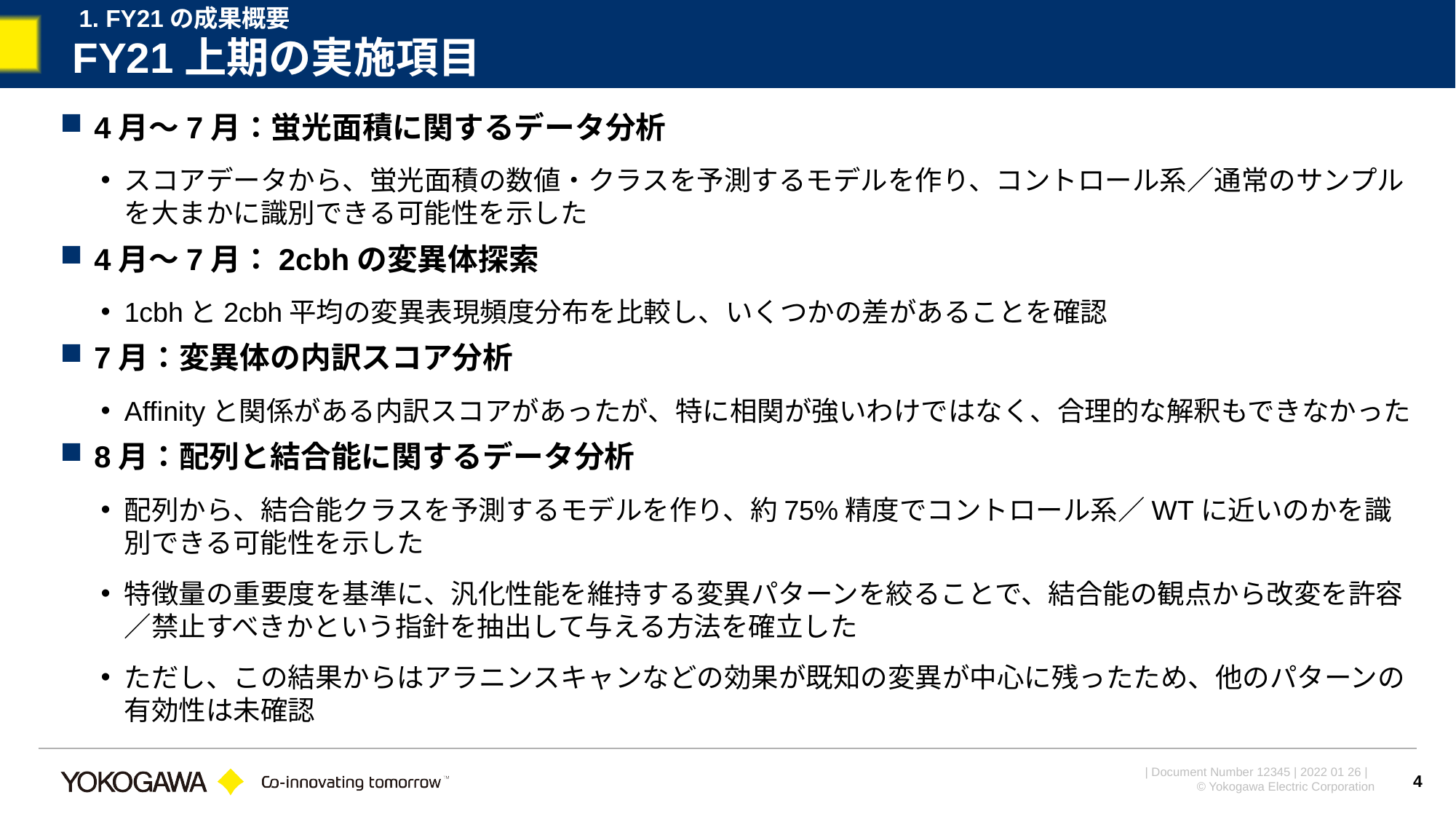

1. FY21の成果概要
# FY21上期の実施項目
4月～7月：蛍光面積に関するデータ分析
スコアデータから、蛍光面積の数値・クラスを予測するモデルを作り、コントロール系／通常のサンプルを大まかに識別できる可能性を示した
4月～7月：2cbhの変異体探索
1cbhと2cbh平均の変異表現頻度分布を比較し、いくつかの差があることを確認
7月：変異体の内訳スコア分析
Affinityと関係がある内訳スコアがあったが、特に相関が強いわけではなく、合理的な解釈もできなかった
8月：配列と結合能に関するデータ分析
配列から、結合能クラスを予測するモデルを作り、約75%精度でコントロール系／WTに近いのかを識別できる可能性を示した
特徴量の重要度を基準に、汎化性能を維持する変異パターンを絞ることで、結合能の観点から改変を許容／禁止すべきかという指針を抽出して与える方法を確立した
ただし、この結果からはアラニンスキャンなどの効果が既知の変異が中心に残ったため、他のパターンの有効性は未確認
4